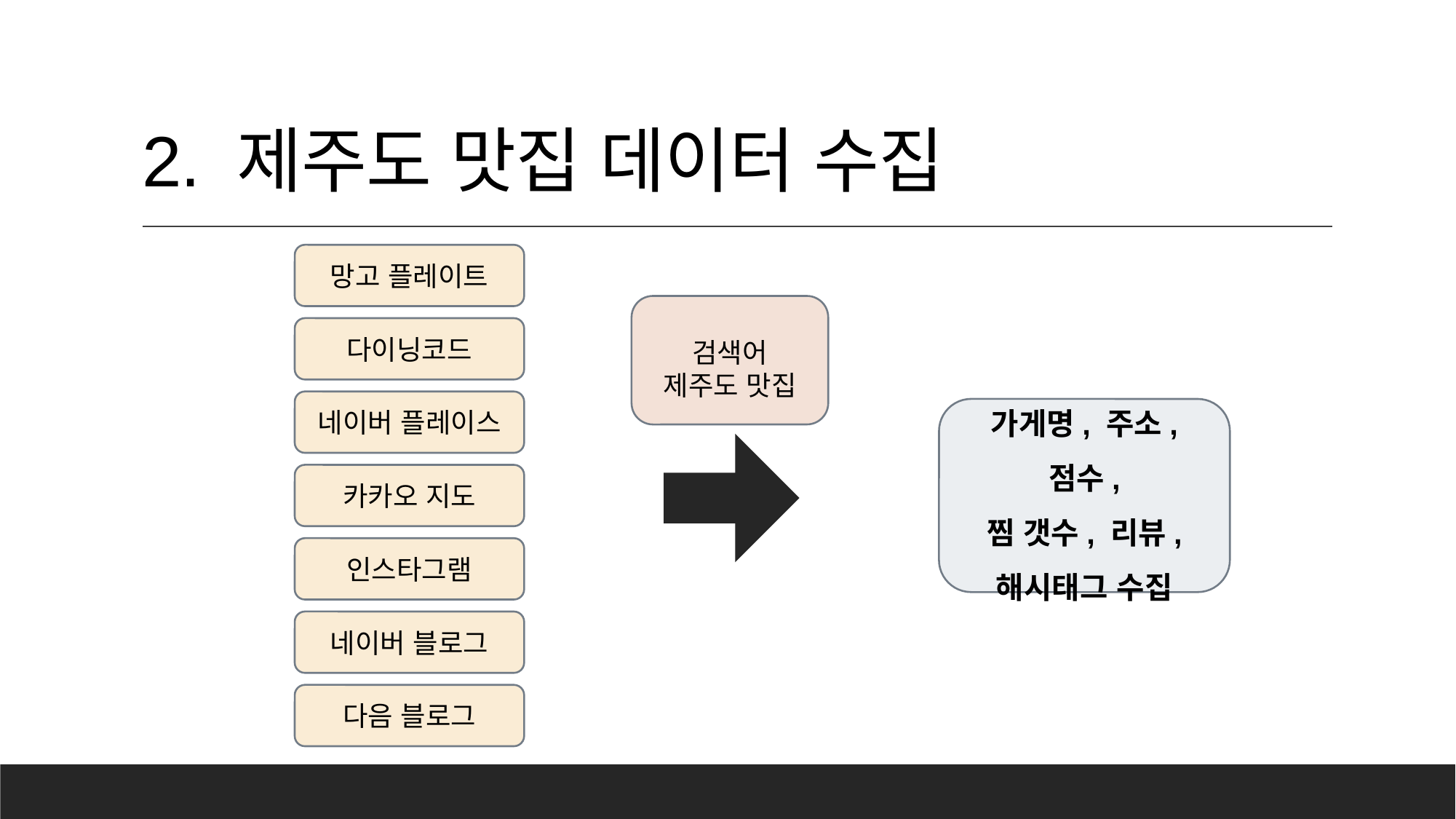

# 2. 제주도 맛집 데이터 수집
망고 플레이트
검색어
제주도 맛집
다이닝코드
네이버 플레이스
가게명, 주소, 점수,
찜 갯수, 리뷰, 해시태그 수집

카카오 지도
인스타그램
네이버 블로그
다음 블로그